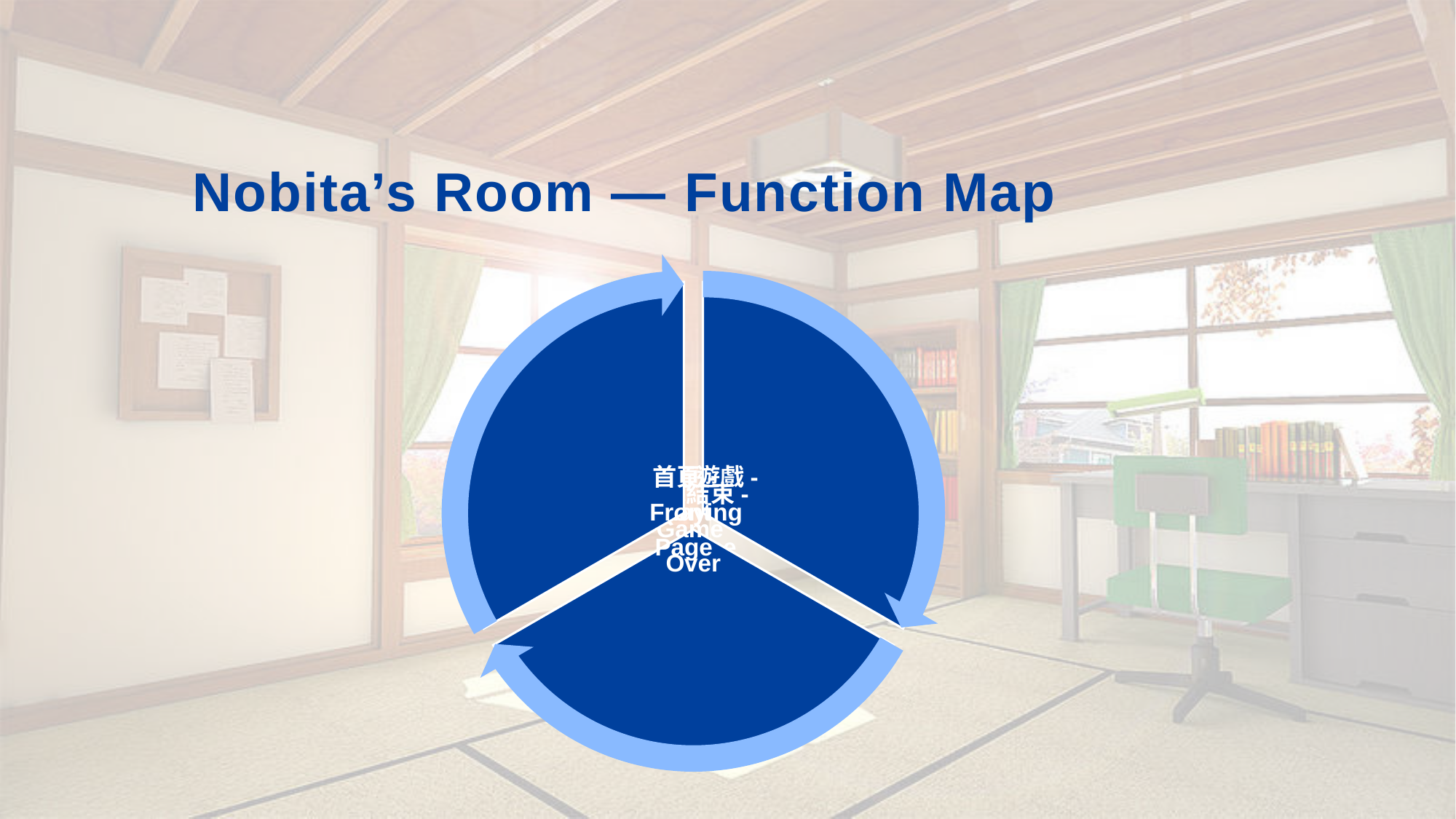

# Nobita’s Room — Function Map
進行遊戲-
Playing
Game
遊戲結束-
Game
Over
首頁-
Front
Page